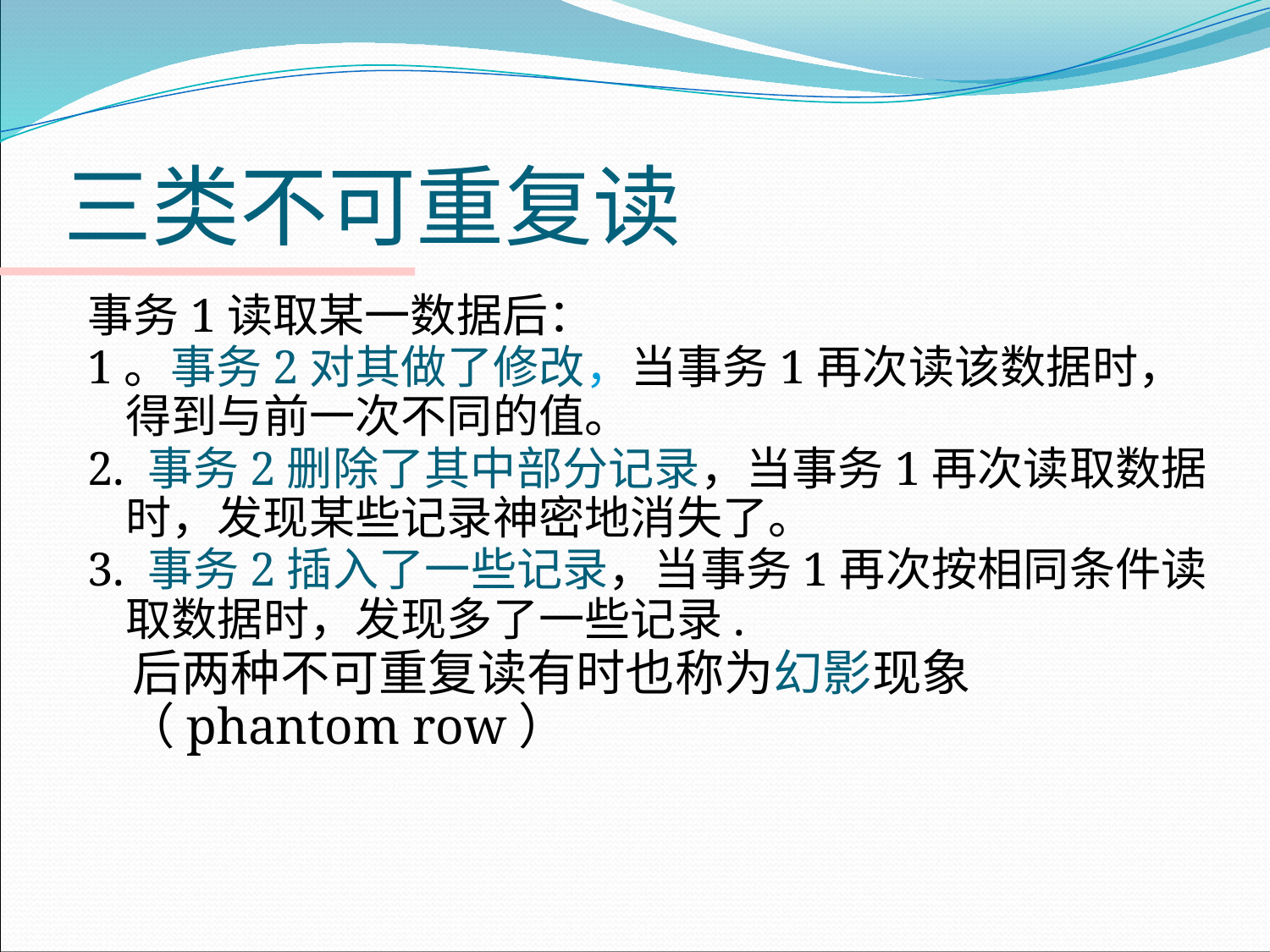

# 三类不可重复读
事务1读取某一数据后：
1。事务2对其做了修改，当事务1再次读该数据时，得到与前一次不同的值。
2. 事务2删除了其中部分记录，当事务1再次读取数据时，发现某些记录神密地消失了。
3. 事务2插入了一些记录，当事务1再次按相同条件读取数据时，发现多了一些记录.
   后两种不可重复读有时也称为幻影现象（phantom row）
992